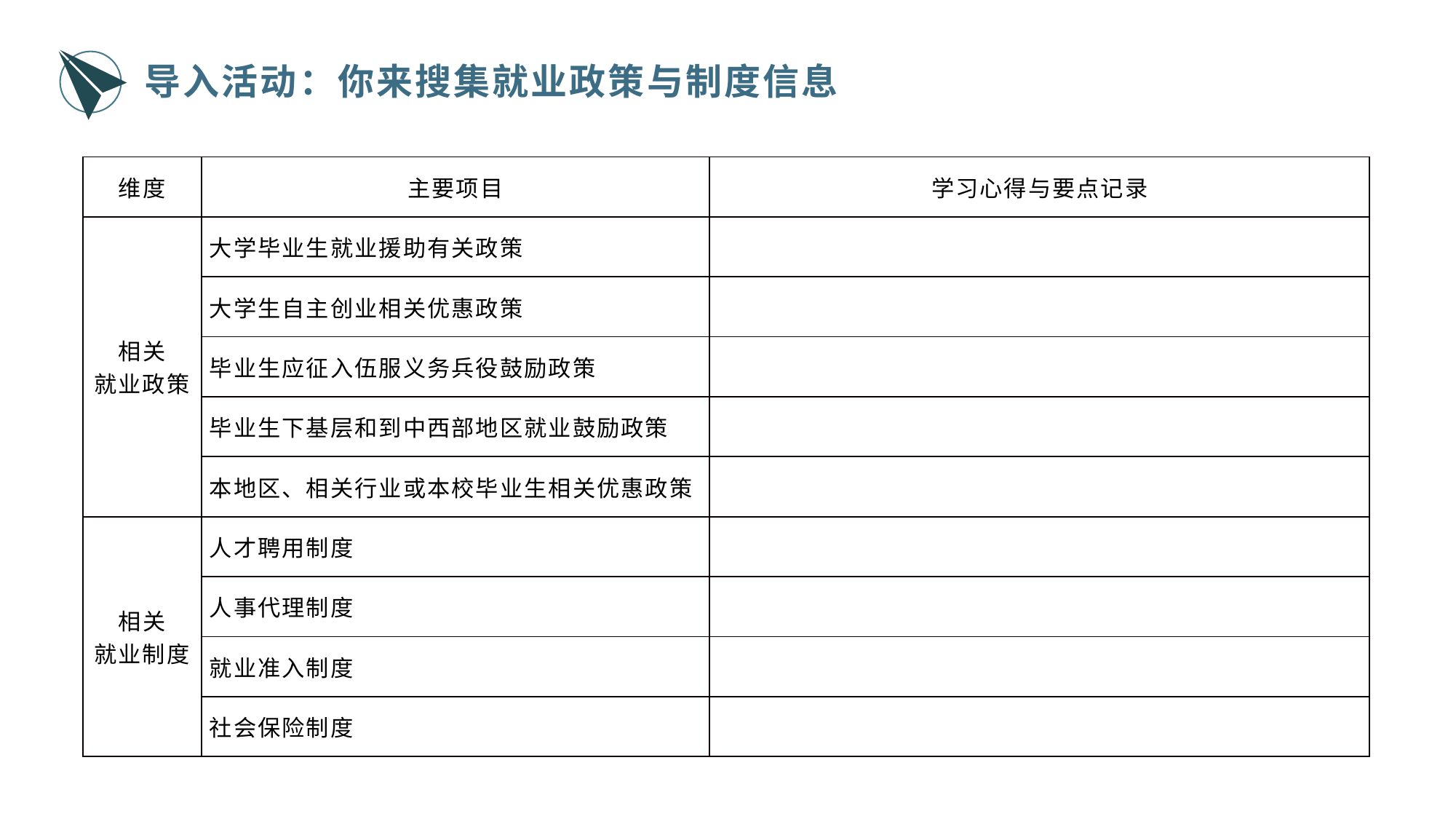

导入活动：你来搜集就业政策与制度信息
| 维度 | 主要项目 | 学习心得与要点记录 |
| --- | --- | --- |
| 相关 就业政策 | 大学毕业生就业援助有关政策 |  |
|  | 大学生自主创业相关优惠政策 |  |
|  | 毕业生应征入伍服义务兵役鼓励政策 |  |
|  | 毕业生下基层和到中西部地区就业鼓励政策 |  |
|  | 本地区、相关行业或本校毕业生相关优惠政策 |  |
| 相关 就业制度 | 人才聘用制度 |  |
|  | 人事代理制度 |  |
|  | 就业准入制度 |  |
|  | 社会保险制度 |  |